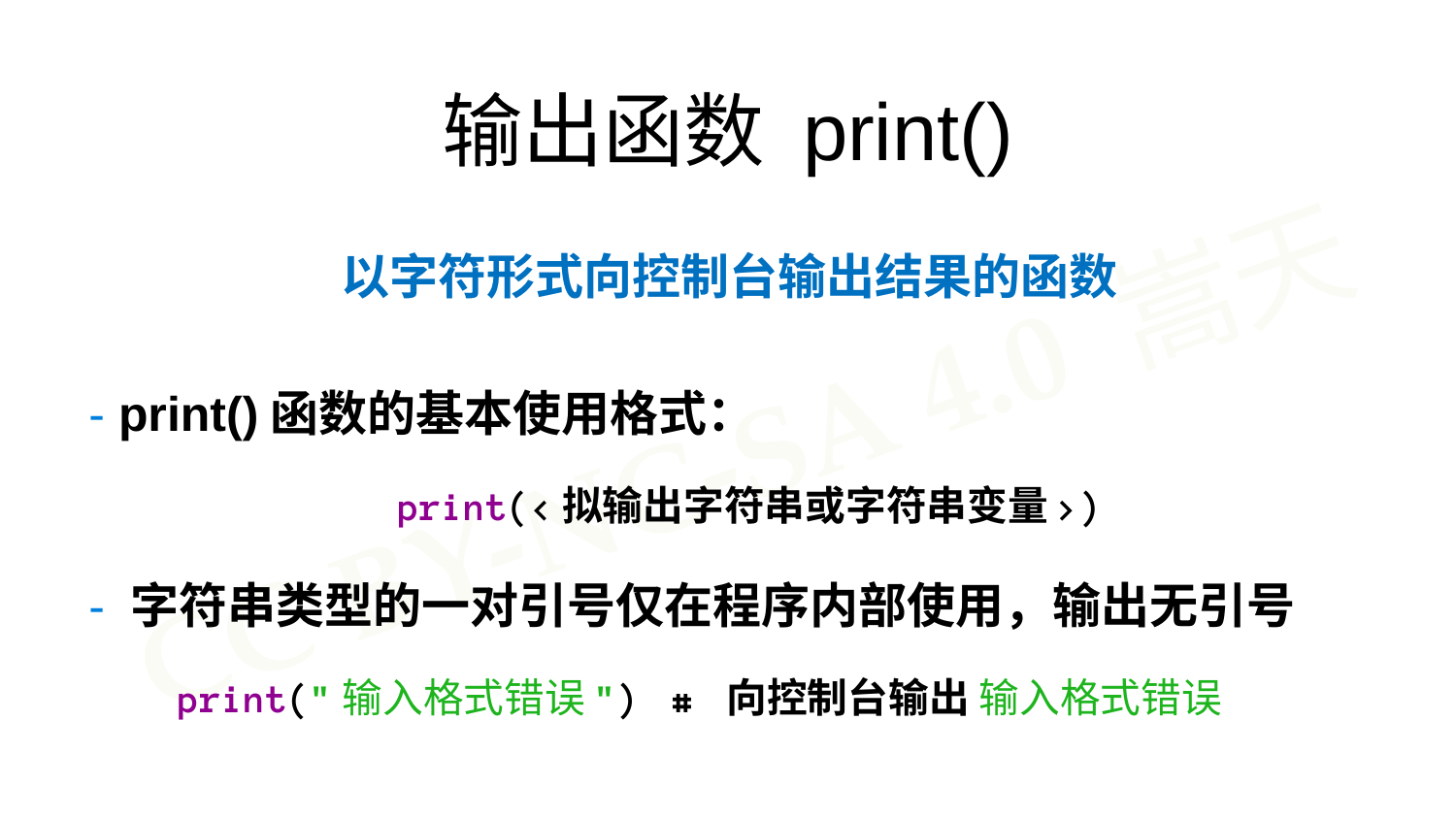

输出函数 print()
以字符形式向控制台输出结果的函数
- print()函数的基本使用格式：
              print(<拟输出字符串或字符串变量>)
- 字符串类型的一对引号仅在程序内部使用，输出无引号
        print("输入格式错误")   # 向控制台输出 输入格式错误